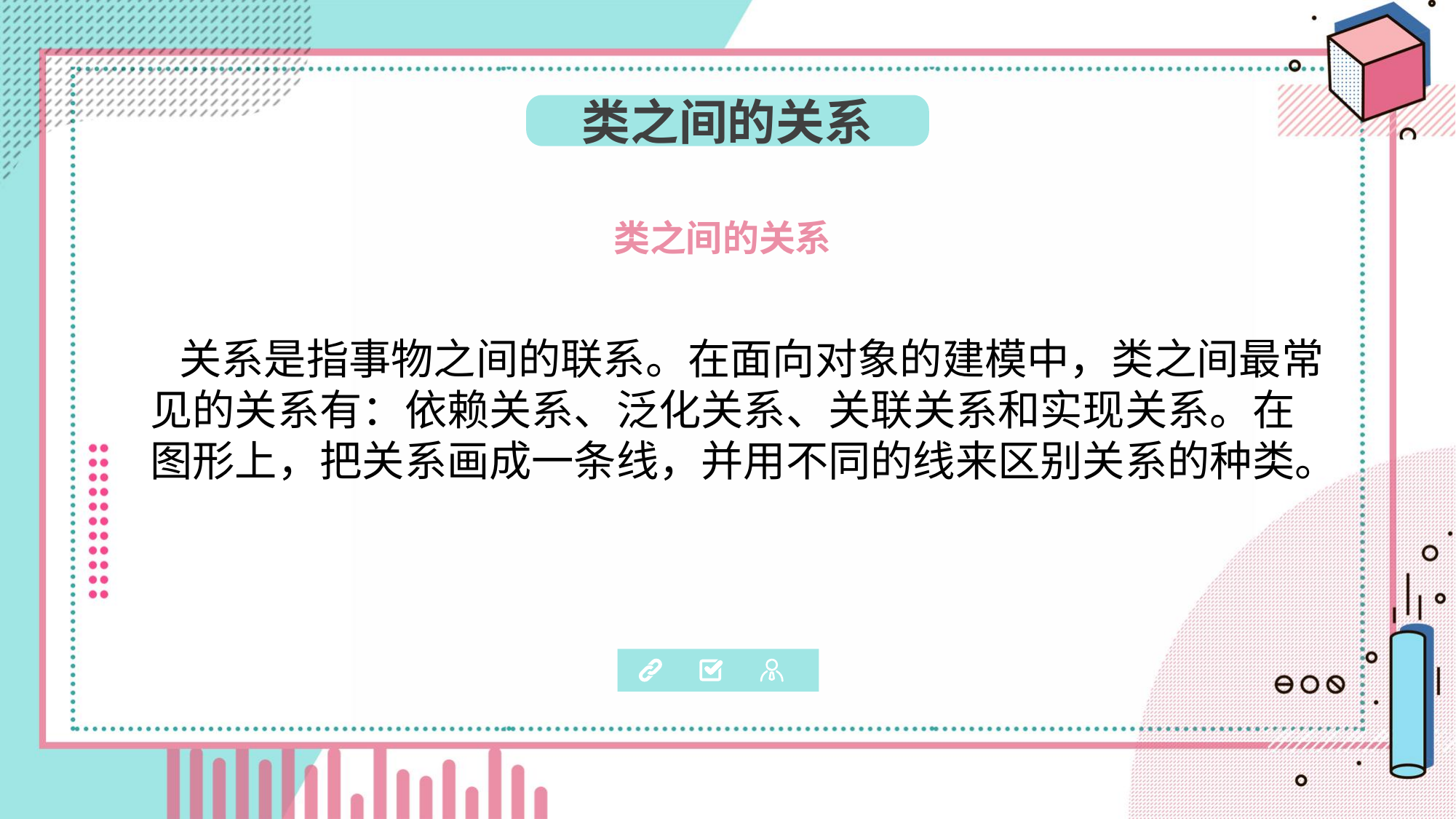

类之间的关系
类之间的关系
  关系是指事物之间的联系。在面向对象的建模中，类之间最常见的关系有：依赖关系、泛化关系、关联关系和实现关系。在图形上，把关系画成一条线，并用不同的线来区别关系的种类。